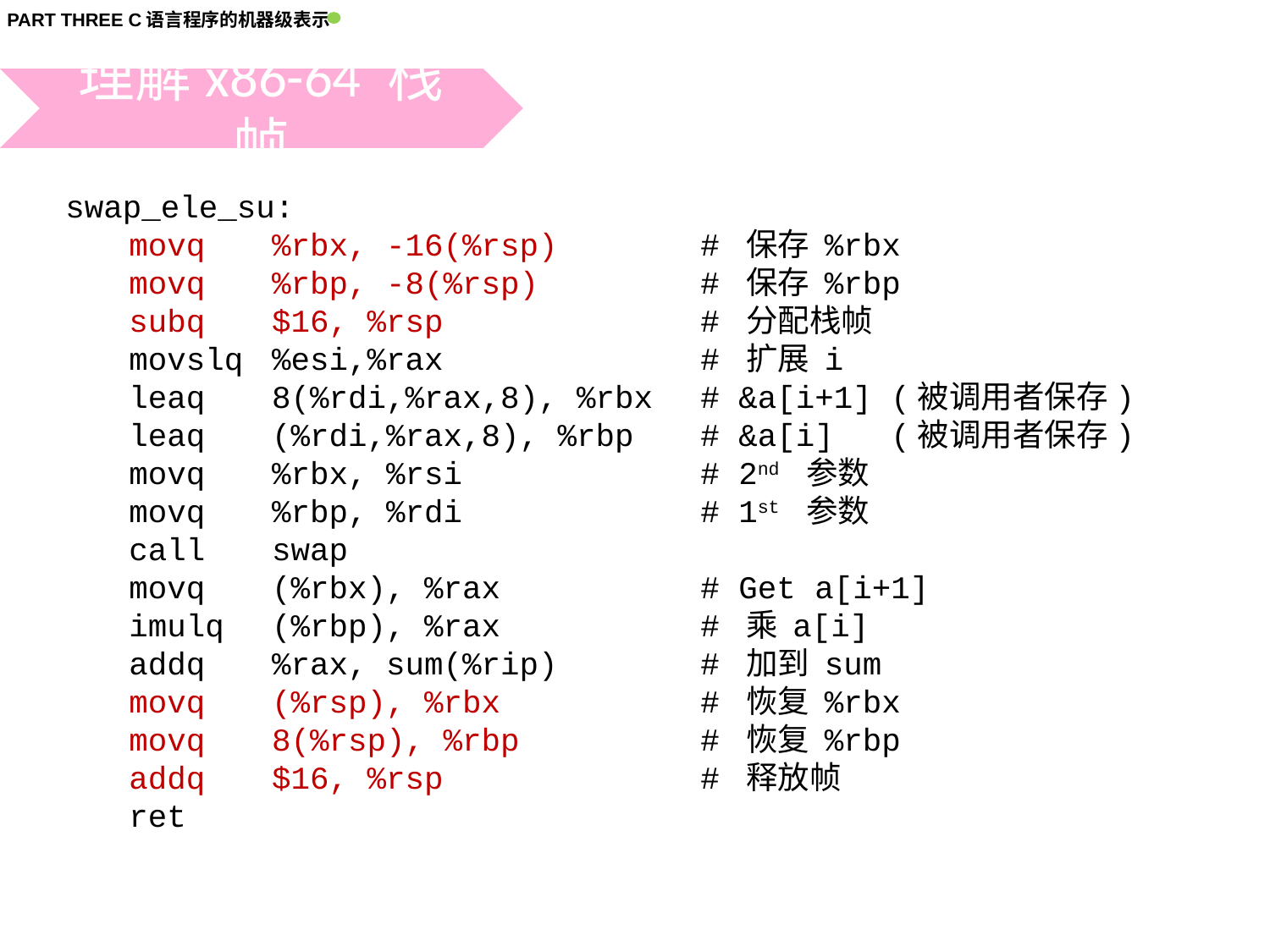

PART THREE C语言程序的机器级表示

理解x86-64 栈帧
swap_ele_su:
	movq	%rbx, -16(%rsp)	# 保存 %rbx
	movq	%rbp, -8(%rsp)	# 保存 %rbp
	subq	$16, %rsp	# 分配栈帧
	movslq	%esi,%rax	# 扩展 i
	leaq	8(%rdi,%rax,8), %rbx	# &a[i+1] (被调用者保存)
	leaq	(%rdi,%rax,8), %rbp	# &a[i]   (被调用者保存)
	movq	%rbx, %rsi	# 2nd 参数
	movq	%rbp, %rdi	# 1st 参数
	call	swap
	movq	(%rbx), %rax	# Get a[i+1]
	imulq	(%rbp), %rax	# 乘 a[i]
	addq	%rax, sum(%rip)	# 加到 sum
	movq	(%rsp), %rbx	# 恢复 %rbx
	movq	8(%rsp), %rbp	# 恢复 %rbp
	addq	$16, %rsp	# 释放帧
	ret